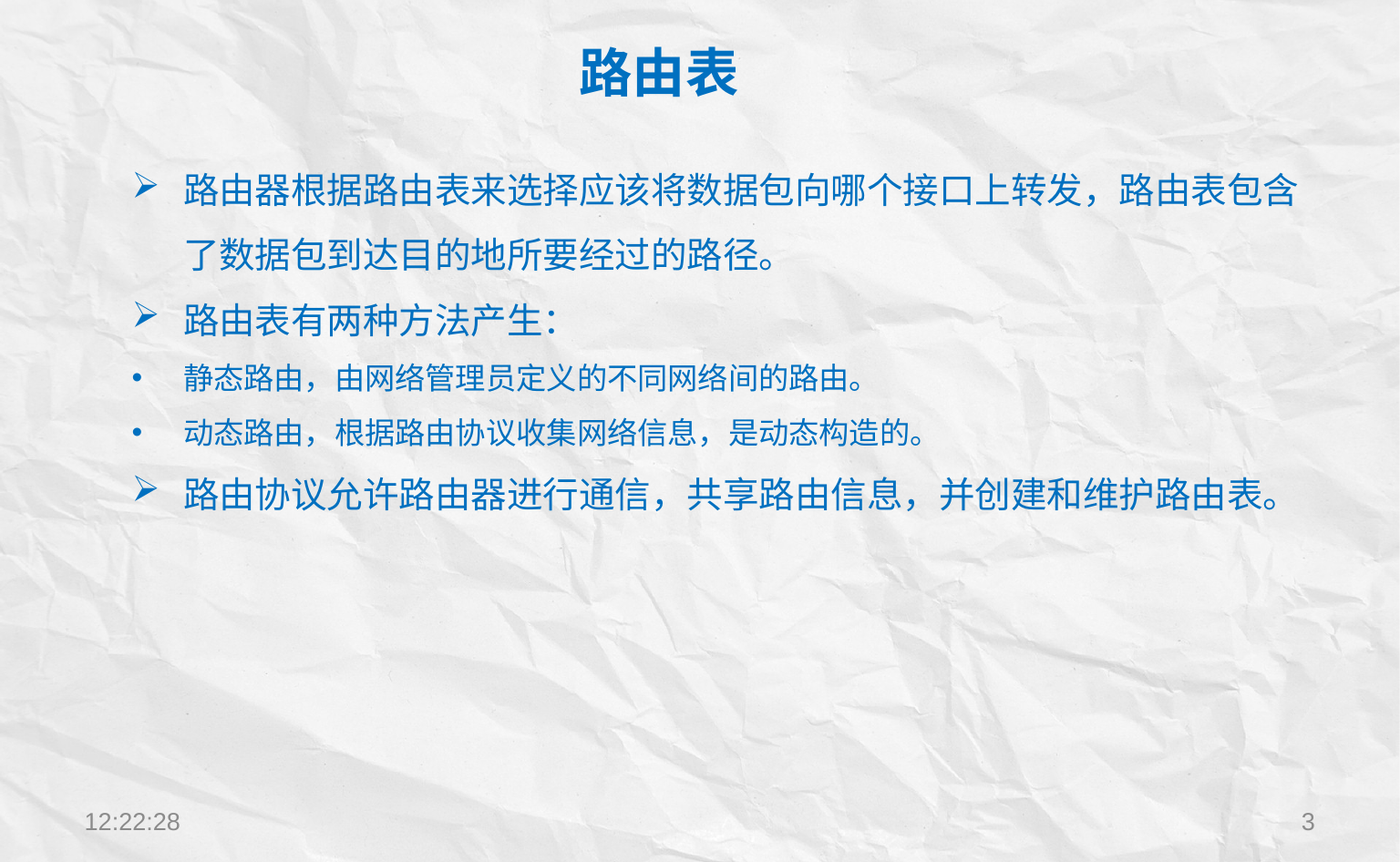

路由表
路由器根据路由表来选择应该将数据包向哪个接口上转发，路由表包含了数据包到达目的地所要经过的路径。
路由表有两种方法产生：
静态路由，由网络管理员定义的不同网络间的路由。
动态路由，根据路由协议收集网络信息，是动态构造的。
路由协议允许路由器进行通信，共享路由信息，并创建和维护路由表。

12:22:28
3